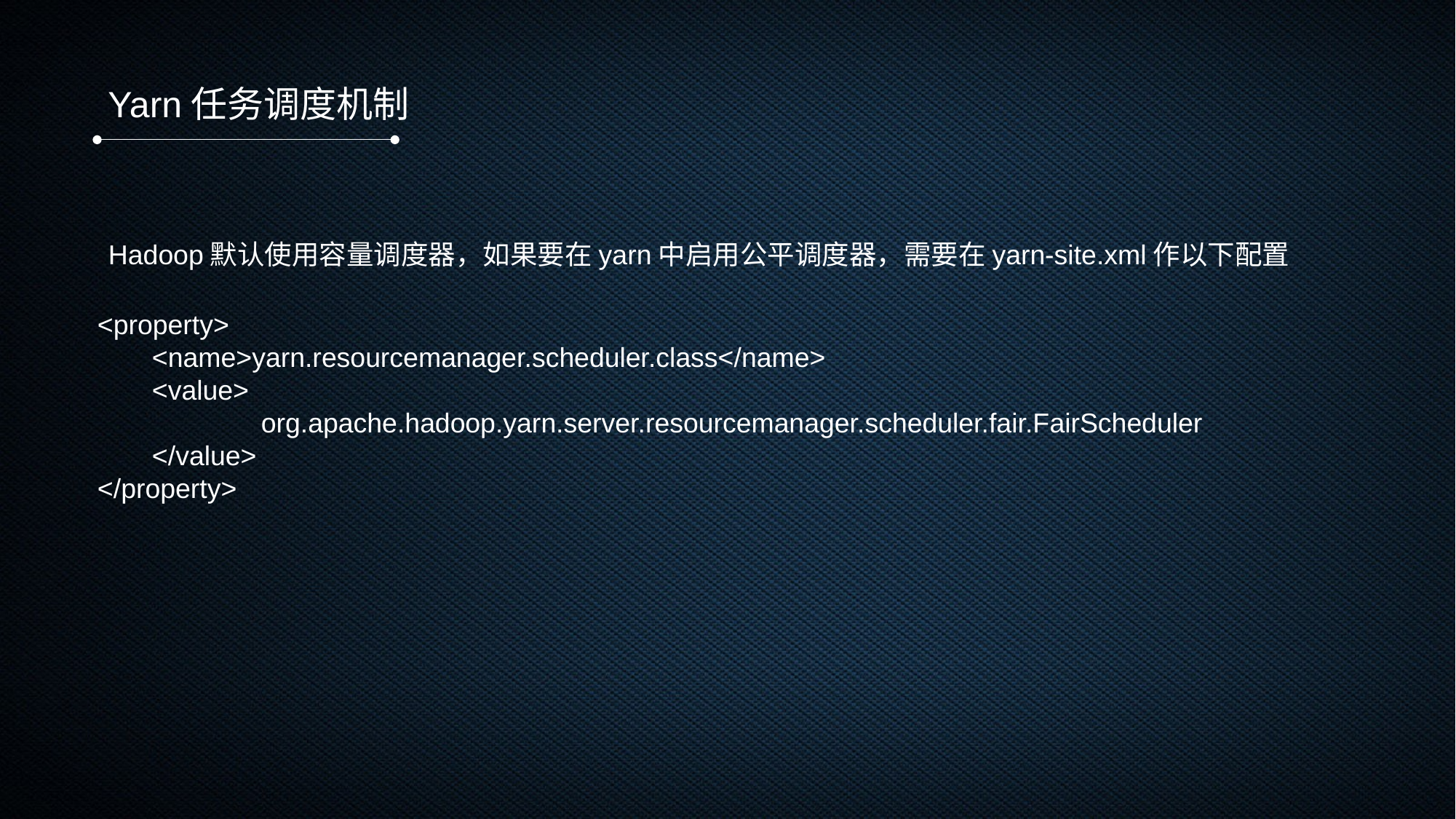

Yarn任务调度机制
Hadoop默认使用容量调度器，如果要在yarn中启用公平调度器，需要在yarn-site.xml作以下配置
<property>
<name>yarn.resourcemanager.scheduler.class</name>
<value>
	org.apache.hadoop.yarn.server.resourcemanager.scheduler.fair.FairScheduler
</value>
</property>